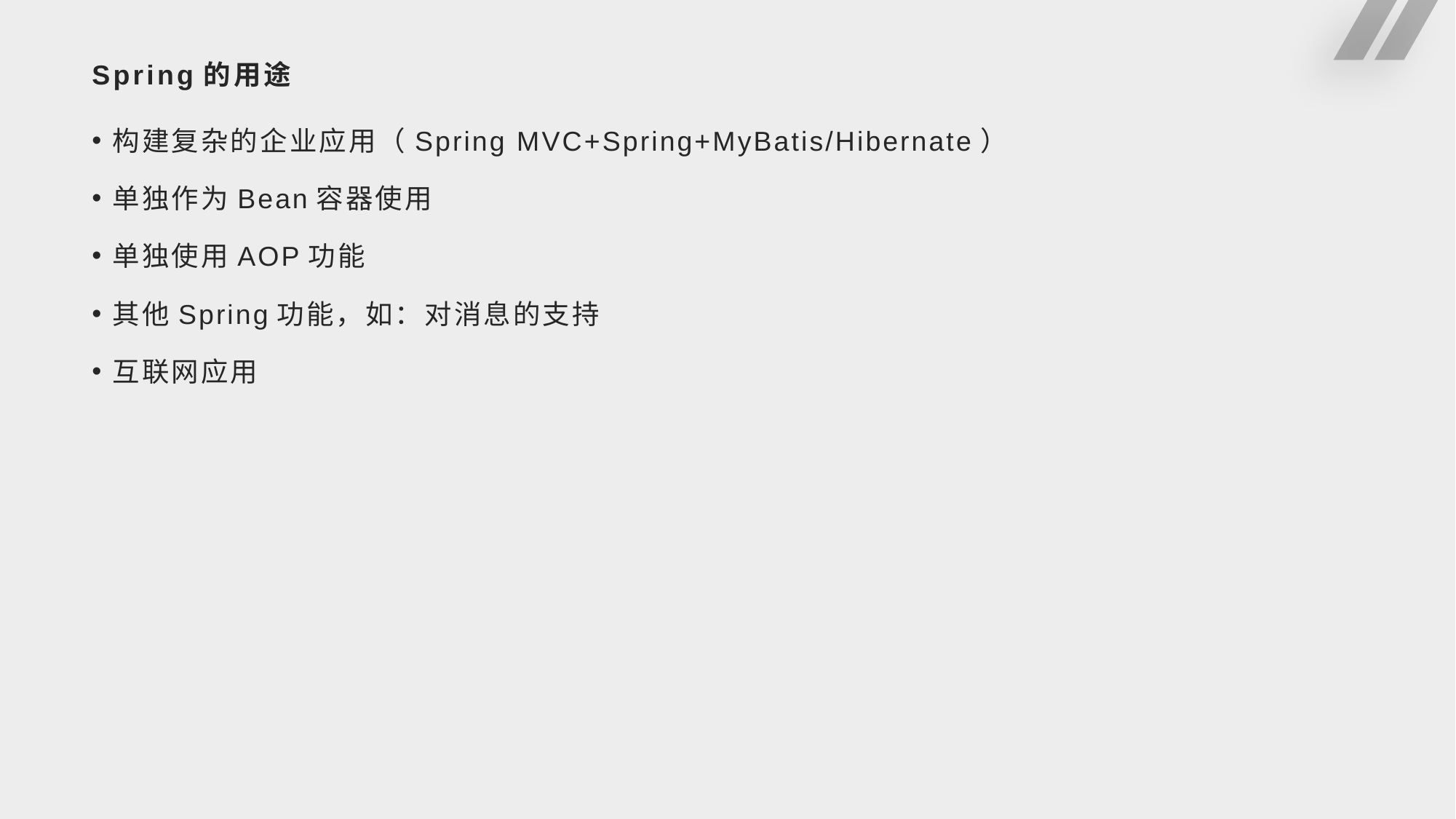

# Spring的用途
构建复杂的企业应用（Spring MVC+Spring+MyBatis/Hibernate）
单独作为Bean容器使用
单独使用AOP功能
其他Spring功能，如：对消息的支持
互联网应用